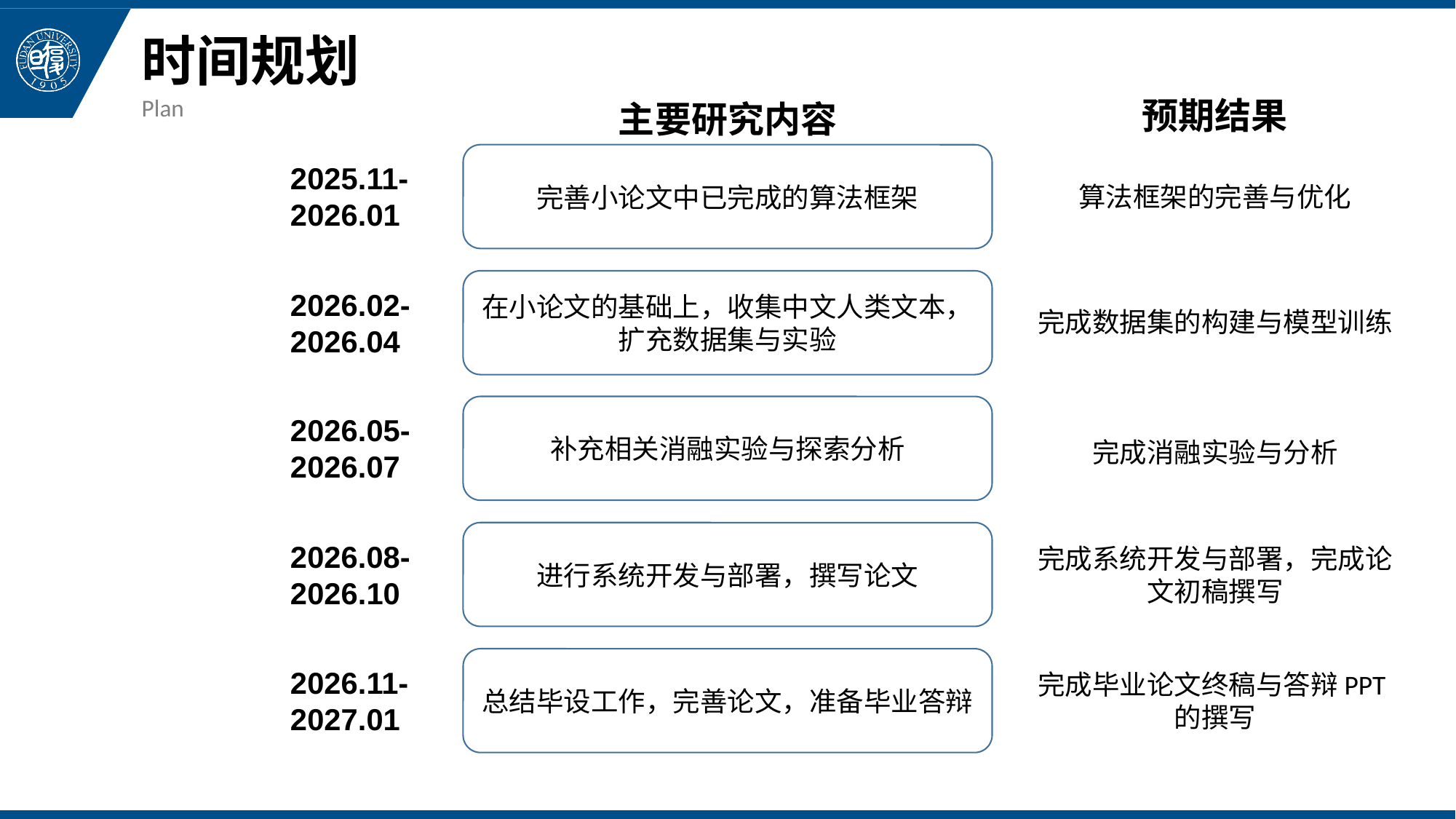

# 时间规划
Plan
预期结果
主要研究内容
完善小论文中已完成的算法框架
2025.11-
2026.01
算法框架的完善与优化
在小论文的基础上，收集中文人类文本，扩充数据集与实验
2026.02-2026.04
完成数据集的构建与模型训练
补充相关消融实验与探索分析
2026.05-2026.07
完成消融实验与分析
进行系统开发与部署，撰写论文
2026.08-2026.10
完成系统开发与部署，完成论文初稿撰写
总结毕设工作，完善论文，准备毕业答辩
2026.11-2027.01
完成毕业论文终稿与答辩PPT的撰写